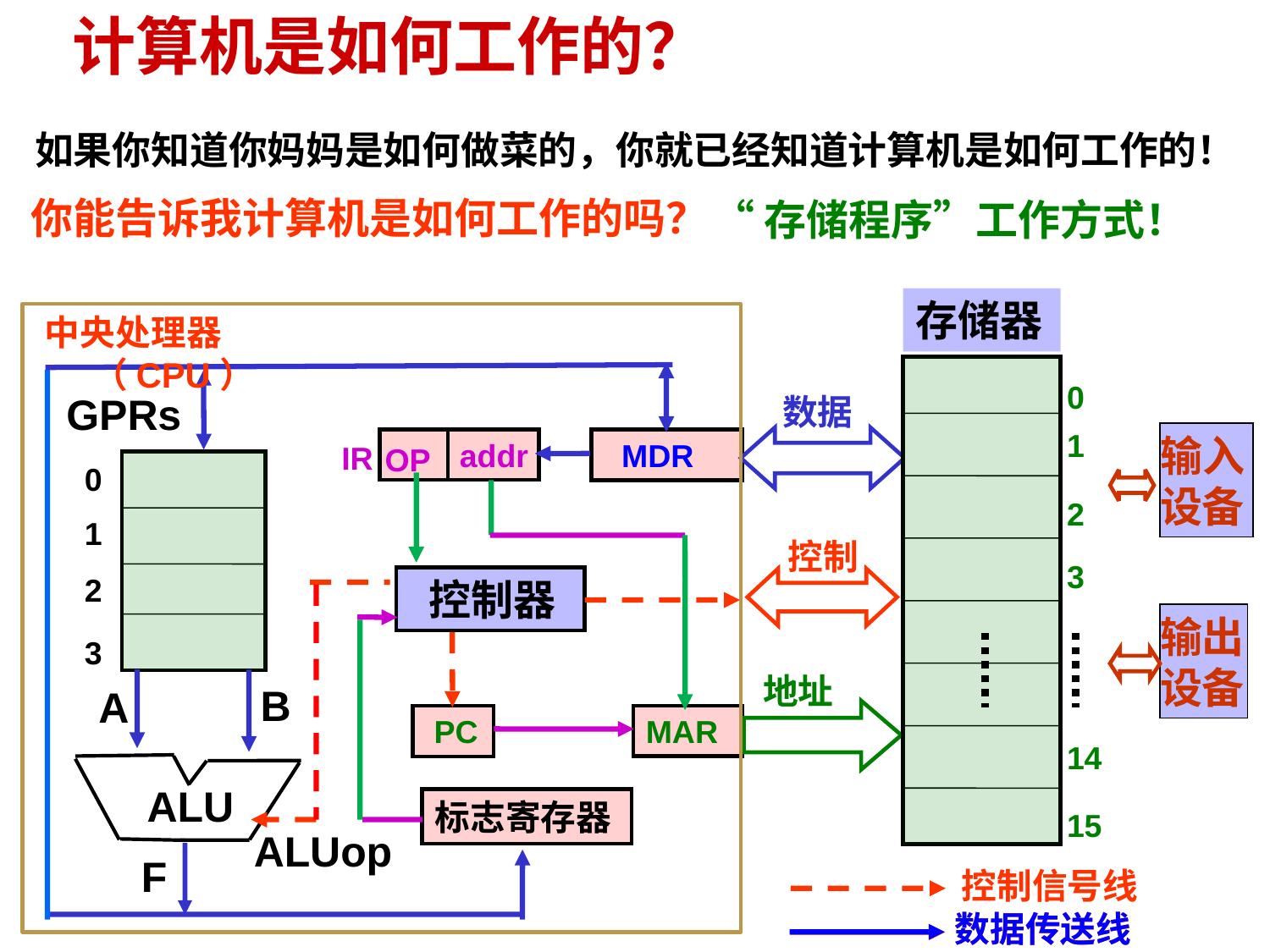

# 计算机是如何工作的？
如果你知道你妈妈是如何做菜的，你就已经知道计算机是如何工作的！
你能告诉我计算机是如何工作的吗？
“存储程序”工作方式！

存储器

0
1
2
3

14
15

中央处理器（CPU）

GPRs
数据

输入
设备

addr
  MDR
IR
OP

0
1

控制

2
 控制器
输出
设备

3
地址

B
A

 PC
MAR

ALU

标志寄存器

ALUop

F

控制信号线

数据传送线

数据传送线